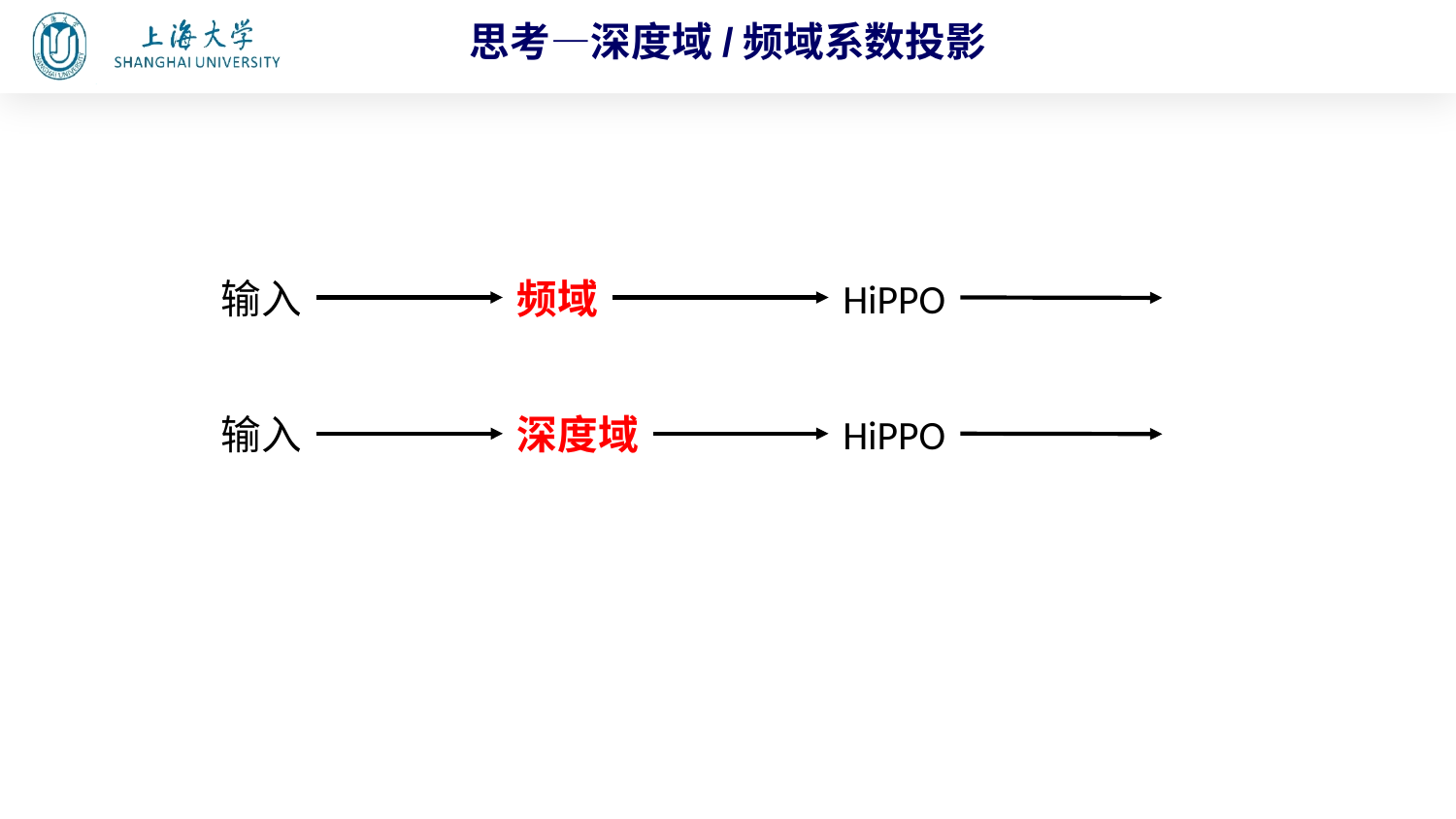

思考—深度域/频域系数投影
输入
频域
HiPPO
输入
深度域
HiPPO